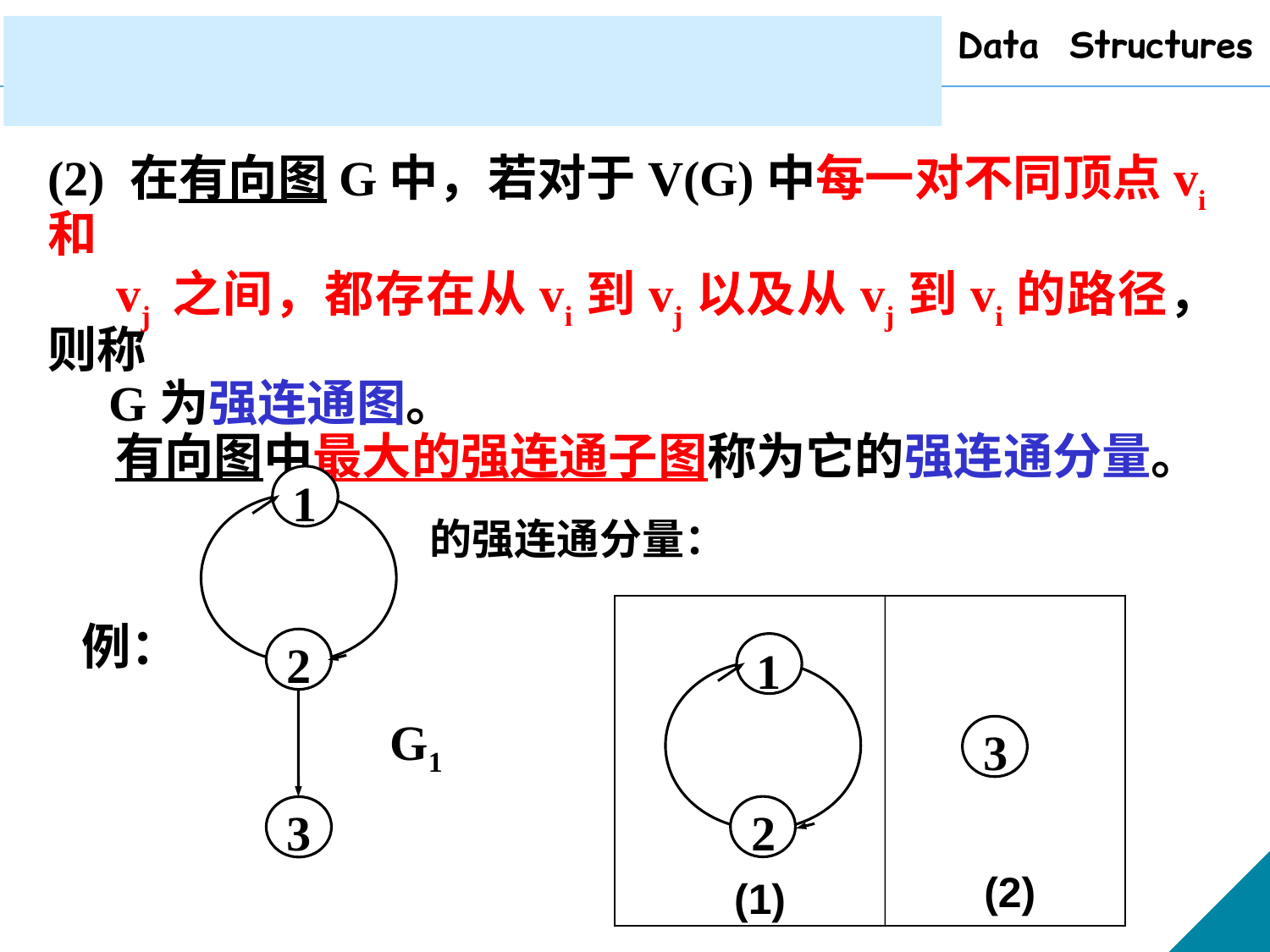

(2) 在有向图G中，若对于V(G)中每一对不同顶点vi和
     vj 之间，都存在从vi到vj以及从vj到vi的路径，则称
     G为强连通图。
     有向图中最大的强连通子图称为它的强连通分量。

  例：

1

2

G1

3
的强连通分量：

1

2

(1)

3
(2)